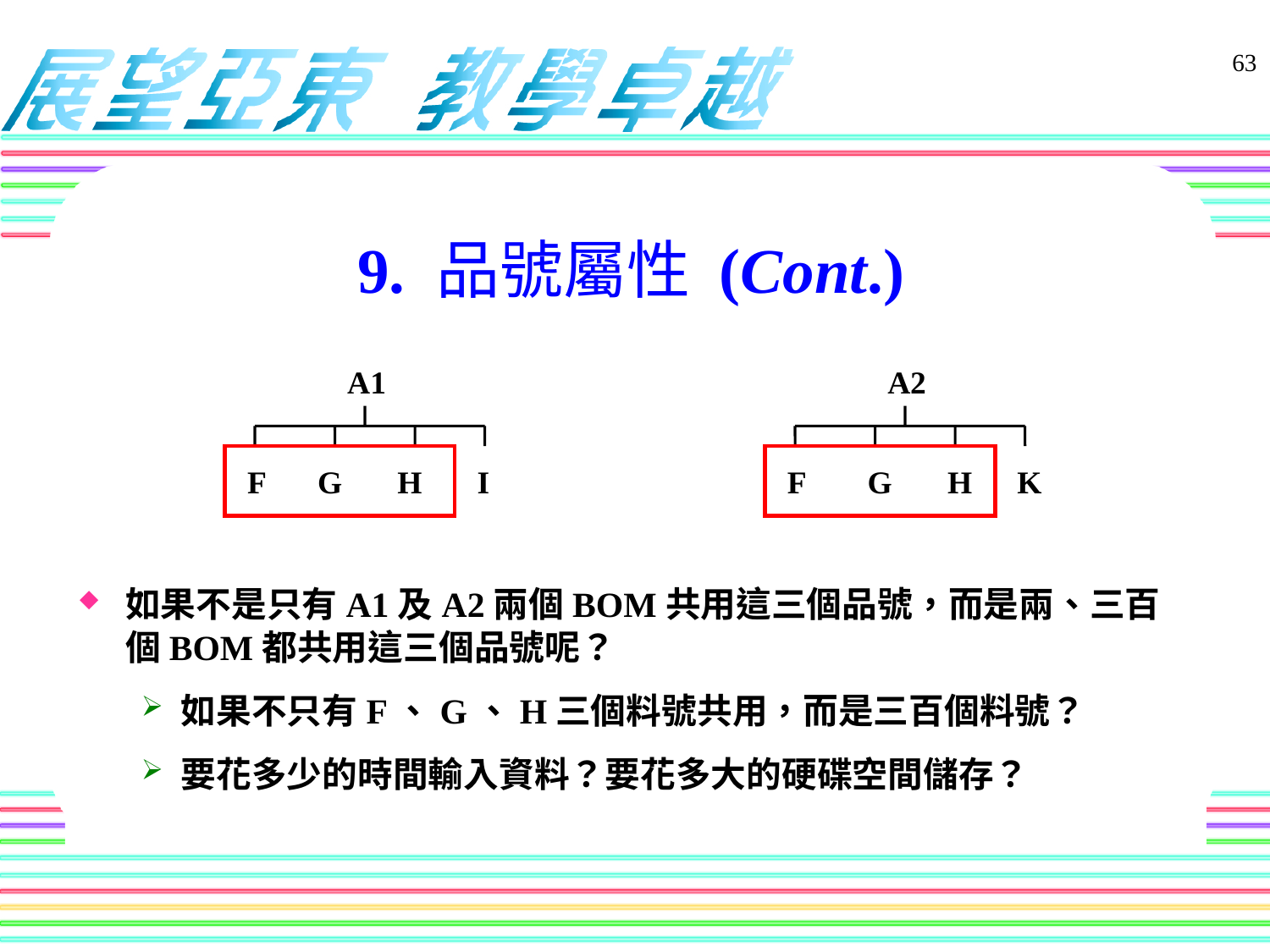

63
# 9. 品號屬性 (Cont.)
A1
A2

F
G
H
I
F
G
H
K
如果不是只有A1及A2兩個BOM共用這三個品號，而是兩、三百個BOM都共用這三個品號呢？
如果不只有F、G、H三個料號共用，而是三百個料號？
要花多少的時間輸入資料？要花多大的硬碟空間儲存？